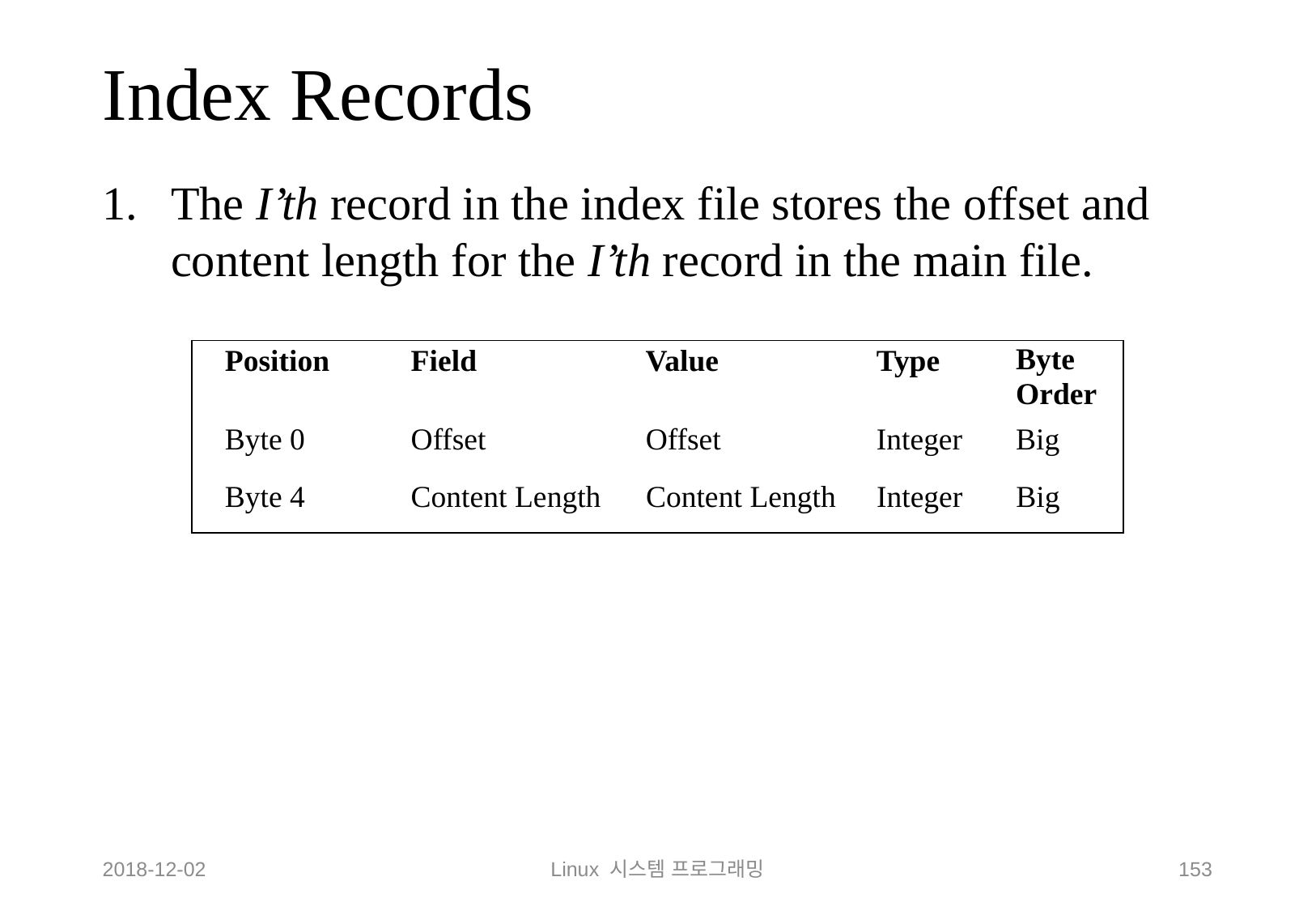

# Index Records
The I’th record in the index file stores the offset and content length for the I’th record in the main file.
| Position | Field | Value | Type | Byte Order |
| --- | --- | --- | --- | --- |
| Byte 0 | Offset | Offset | Integer | Big |
| Byte 4 | Content Length | Content Length | Integer | Big |
2018-12-02
Linux 시스템 프로그래밍
153